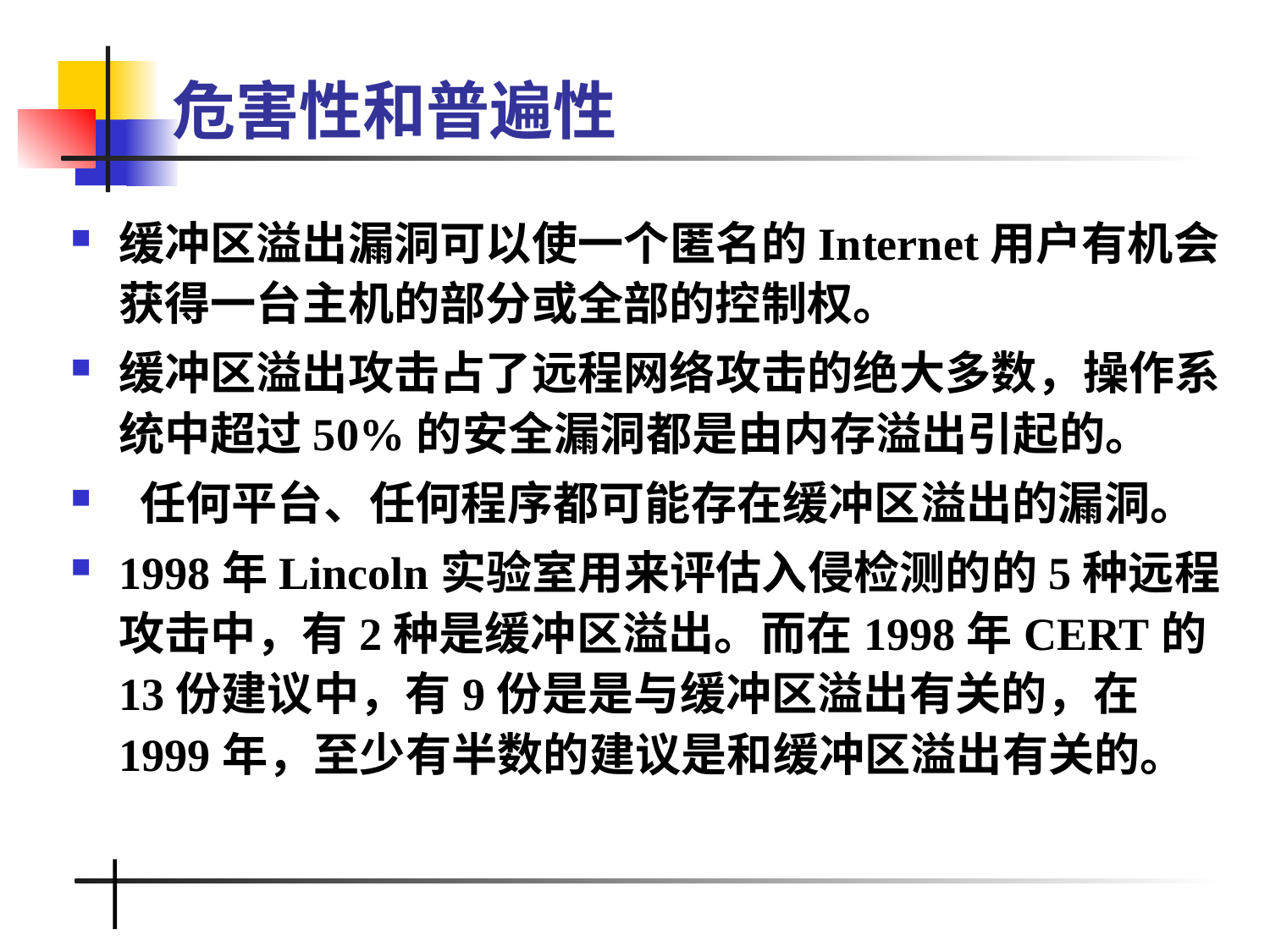

# 危害性和普遍性
缓冲区溢出漏洞可以使一个匿名的Internet用户有机会获得一台主机的部分或全部的控制权。
缓冲区溢出攻击占了远程网络攻击的绝大多数，操作系统中超过50%的安全漏洞都是由内存溢出引起的。
 任何平台、任何程序都可能存在缓冲区溢出的漏洞。
1998年Lincoln实验室用来评估入侵检测的的5种远程攻击中，有2种是缓冲区溢出。而在1998年CERT的13份建议中，有9份是是与缓冲区溢出有关的，在1999年，至少有半数的建议是和缓冲区溢出有关的。